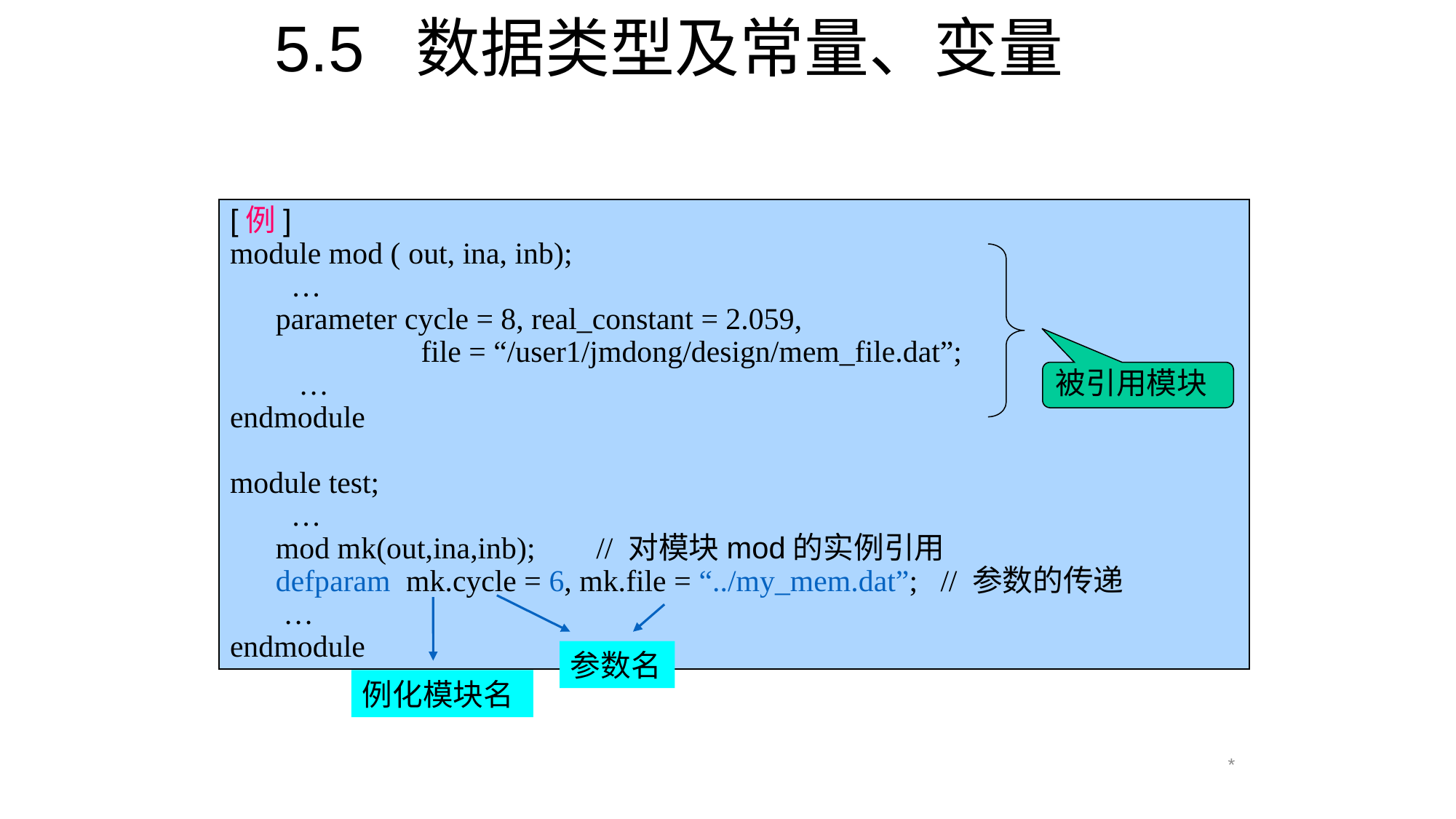

# 5.5  数据类型及常量、变量
[例]
module mod ( out, ina, inb);
        …
      parameter cycle = 8, real_constant = 2.059,
                         file = “/user1/jmdong/design/mem_file.dat”;
         …
endmodule

module test;
        …
      mod mk(out,ina,inb);        // 对模块mod的实例引用
      defparam  mk.cycle = 6, mk.file = “../my_mem.dat”;   // 参数的传递
       …
endmodule

被引用模块

参数名

例化模块名
*